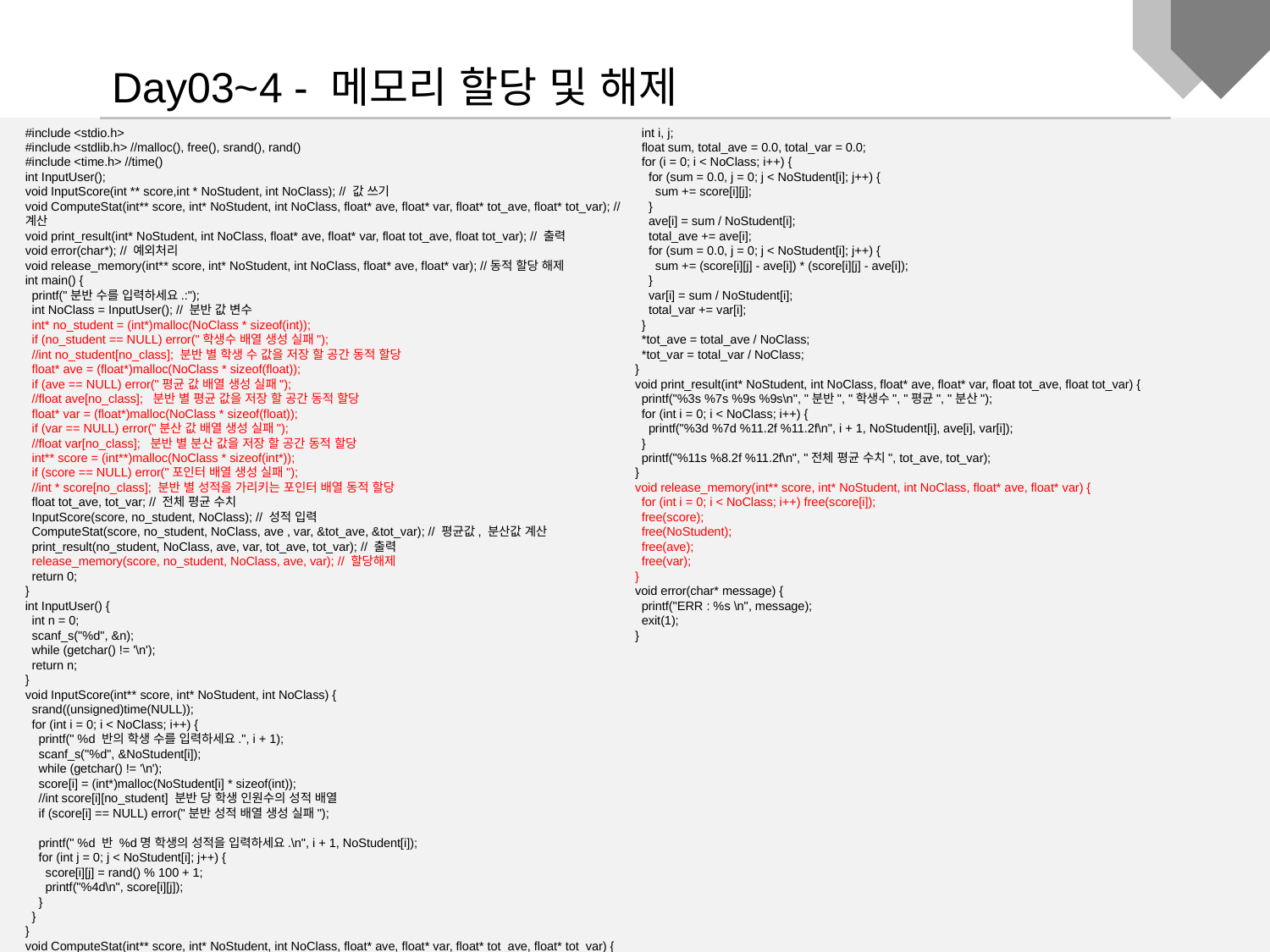

Day03~4 - 메모리 할당 및 해제
#include <stdio.h>
#include <stdlib.h> //malloc(), free(), srand(), rand()
#include <time.h> //time()
int InputUser();
void InputScore(int ** score,int * NoStudent, int NoClass); // 값 쓰기
void ComputeStat(int** score, int* NoStudent, int NoClass, float* ave, float* var, float* tot_ave, float* tot_var); // 계산
void print_result(int* NoStudent, int NoClass, float* ave, float* var, float tot_ave, float tot_var); // 출력
void error(char*); // 예외처리
void release_memory(int** score, int* NoStudent, int NoClass, float* ave, float* var); //동적 할당 해제
int main() {
  printf("분반 수를 입력하세요.:");
  int NoClass = InputUser(); // 분반 값 변수
  int* no_student = (int*)malloc(NoClass * sizeof(int));
  if (no_student == NULL) error("학생수 배열 생성 실패");
  //int no_student[no_class]; 분반 별 학생 수 값을 저장 할 공간 동적 할당
  float* ave = (float*)malloc(NoClass * sizeof(float));
  if (ave == NULL) error("평균 값 배열 생성 실패");
  //float ave[no_class];  분반 별 평균 값을 저장 할 공간 동적 할당
  float* var = (float*)malloc(NoClass * sizeof(float));
  if (var == NULL) error("분산 값 배열 생성 실패");
  //float var[no_class];  분반 별 분산 값을 저장 할 공간 동적 할당
  int** score = (int**)malloc(NoClass * sizeof(int*));
  if (score == NULL) error("포인터 배열 생성 실패");
  //int * score[no_class]; 분반 별 성적을 가리키는 포인터 배열 동적 할당
  float tot_ave, tot_var; // 전체 평균 수치
  InputScore(score, no_student, NoClass); // 성적 입력
  ComputeStat(score, no_student, NoClass, ave , var, &tot_ave, &tot_var); // 평균값, 분산값 계산
  print_result(no_student, NoClass, ave, var, tot_ave, tot_var); // 출력
  release_memory(score, no_student, NoClass, ave, var); // 할당해제
  return 0;
}
int InputUser() {
  int n = 0;
  scanf_s("%d", &n);
  while (getchar() != '\n');
  return n;
}
void InputScore(int** score, int* NoStudent, int NoClass) {
  srand((unsigned)time(NULL));
  for (int i = 0; i < NoClass; i++) {
    printf(" %d 반의 학생 수를 입력하세요.", i + 1);
    scanf_s("%d", &NoStudent[i]);
    while (getchar() != '\n');
    score[i] = (int*)malloc(NoStudent[i] * sizeof(int));
    //int score[i][no_student] 분반 당 학생 인원수의 성적 배열
    if (score[i] == NULL) error("분반 성적 배열 생성 실패");

    printf(" %d 반 %d명 학생의 성적을 입력하세요.\n", i + 1, NoStudent[i]);
    for (int j = 0; j < NoStudent[i]; j++) {
      score[i][j] = rand() % 100 + 1;
      printf("%4d\n", score[i][j]);
    }
  }
}
void ComputeStat(int** score, int* NoStudent, int NoClass, float* ave, float* var, float* tot_ave, float* tot_var) {
  int i, j;
  float sum, total_ave = 0.0, total_var = 0.0;
  for (i = 0; i < NoClass; i++) {
    for (sum = 0.0, j = 0; j < NoStudent[i]; j++) {
      sum += score[i][j];
    }
    ave[i] = sum / NoStudent[i];
    total_ave += ave[i];
    for (sum = 0.0, j = 0; j < NoStudent[i]; j++) {
      sum += (score[i][j] - ave[i]) * (score[i][j] - ave[i]);
    }
    var[i] = sum / NoStudent[i];
    total_var += var[i];
  }
  *tot_ave = total_ave / NoClass;
  *tot_var = total_var / NoClass;
}
void print_result(int* NoStudent, int NoClass, float* ave, float* var, float tot_ave, float tot_var) {
  printf("%3s %7s %9s %9s\n", "분반", "학생수", "평균", "분산");
  for (int i = 0; i < NoClass; i++) {
    printf("%3d %7d %11.2f %11.2f\n", i + 1, NoStudent[i], ave[i], var[i]);
  }
  printf("%11s %8.2f %11.2f\n", "전체 평균 수치", tot_ave, tot_var);
}
void release_memory(int** score, int* NoStudent, int NoClass, float* ave, float* var) {
  for (int i = 0; i < NoClass; i++) free(score[i]);
  free(score);
  free(NoStudent);
  free(ave);
  free(var);
}
void error(char* message) {
  printf("ERR : %s \n", message);
  exit(1);
}